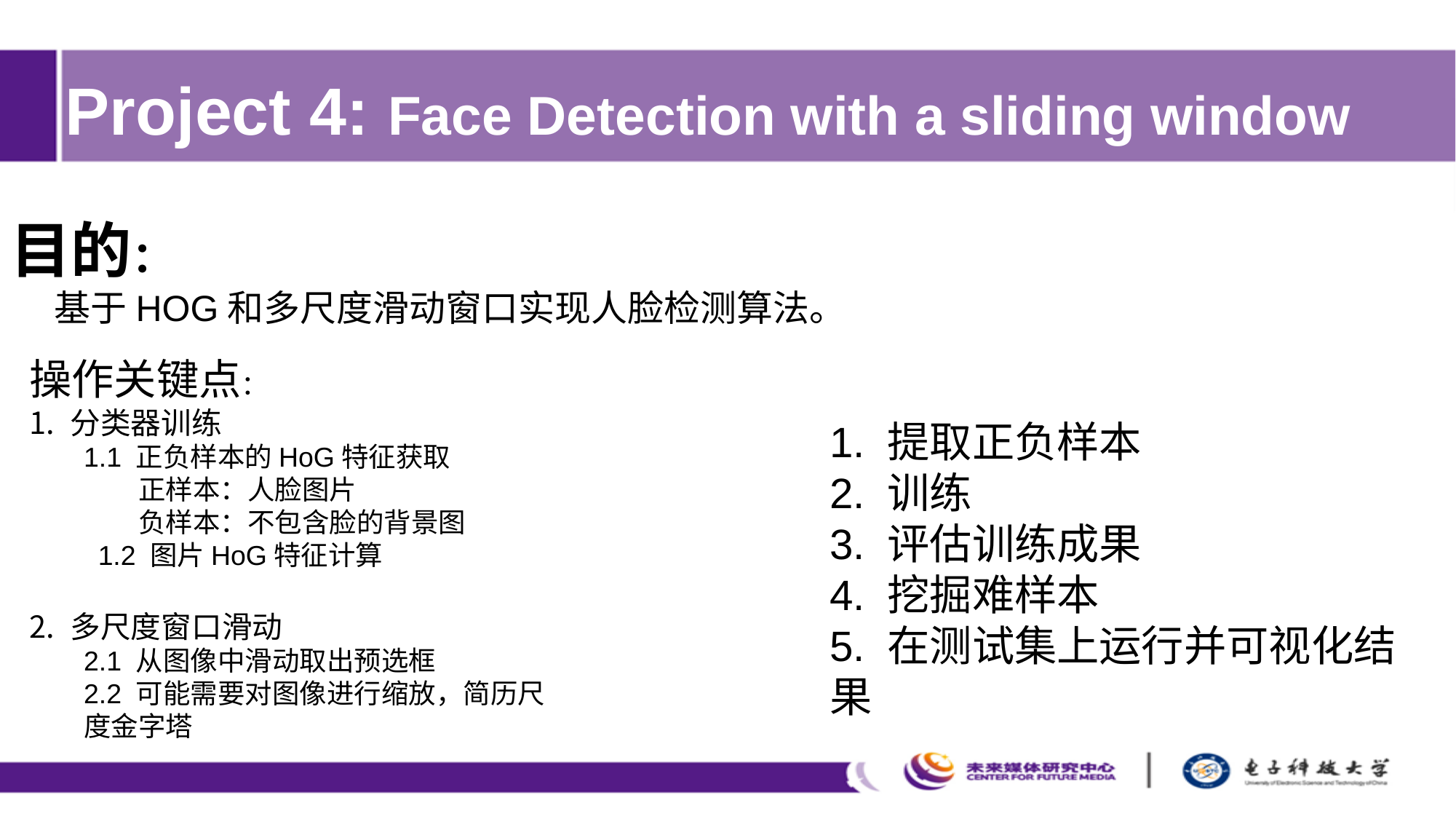

Project 4: Face Detection with a sliding window
目的：
      基于HOG和多尺度滑动窗口实现人脸检测算法。
操作关键点：
分类器训练
1.1 正负样本的HoG特征获取
	正样本：人脸图片
	负样本：不包含脸的背景图
         1.2 图片HoG特征计算

多尺度窗口滑动
2.1 从图像中滑动取出预选框
2.2 可能需要对图像进行缩放，简历尺度金字塔
1. 提取正负样本
2. 训练
3. 评估训练成果
4. 挖掘难样本
5. 在测试集上运行并可视化结果